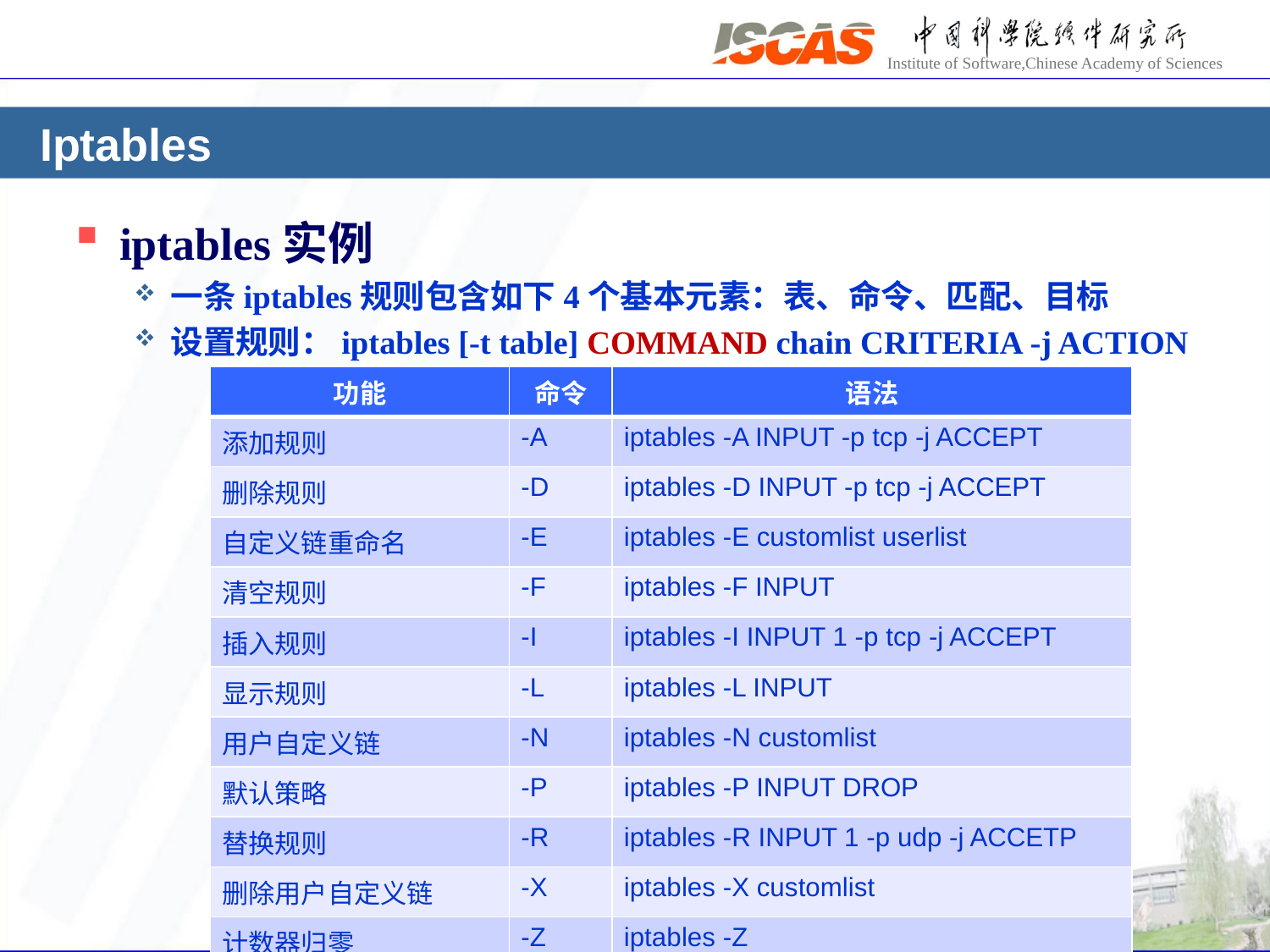

# Iptables
iptables实例
一条iptables规则包含如下4个基本元素：表、命令、匹配、目标
设置规则：iptables [-t table] COMMAND chain CRITERIA -j ACTION

| 功能 | 命令 | 语法 |
| --- | --- | --- |
| 添加规则 | -A | iptables -A INPUT -p tcp -j ACCEPT |
| 删除规则 | -D | iptables -D INPUT -p tcp -j ACCEPT |
| 自定义链重命名 | -E | iptables -E customlist userlist |
| 清空规则 | -F | iptables -F INPUT |
| 插入规则 | -I | iptables -I INPUT 1 -p tcp -j ACCEPT |
| 显示规则 | -L | iptables -L INPUT |
| 用户自定义链 | -N | iptables -N customlist |
| 默认策略 | -P | iptables -P INPUT DROP |
| 替换规则 | -R | iptables -R INPUT 1 -p udp -j ACCETP |
| 删除用户自定义链 | -X | iptables -X customlist |
| 计数器归零 | -Z | iptables -Z |